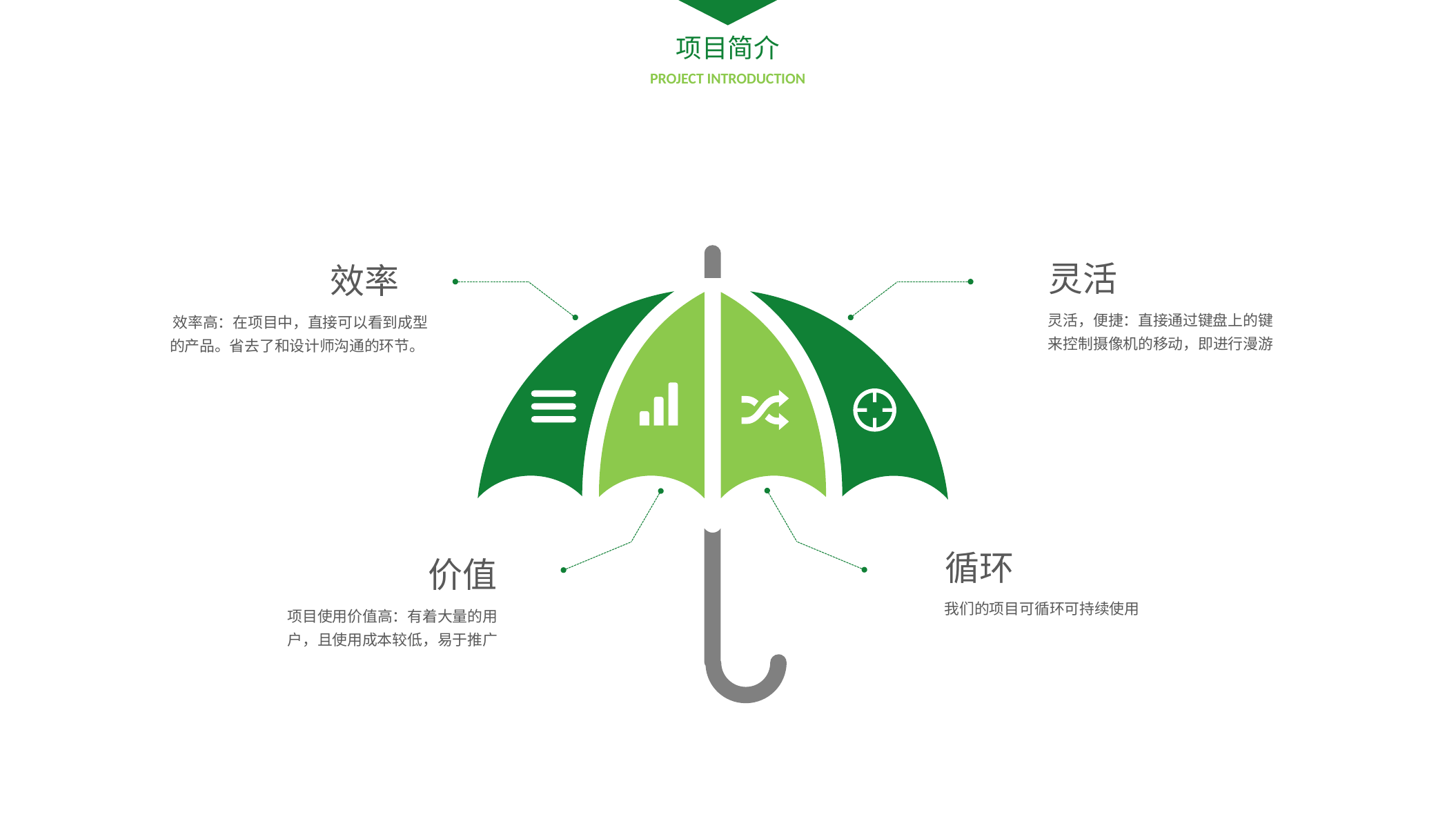

项目简介
PROJECT INTRODUCTION

灵活
效率
灵活，便捷：直接通过键盘上的键来控制摄像机的移动，即进行漫游
效率高：在项目中，直接可以看到成型的产品。省去了和设计师沟通的环节。
循环
价值
我们的项目可循环可持续使用
项目使用价值高：有着大量的用户，且使用成本较低，易于推广